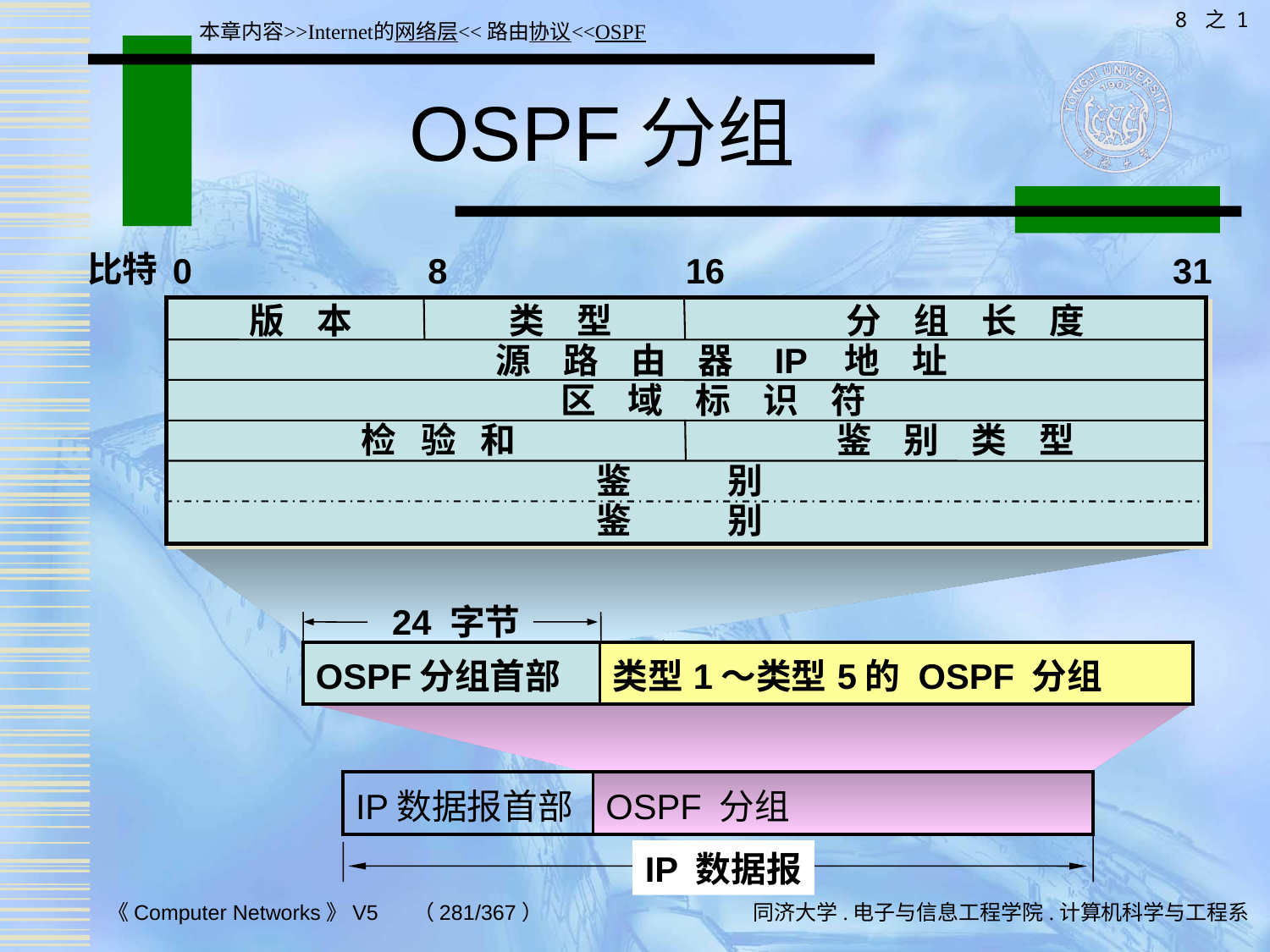

8 之 1
本章内容>>Internet的网络层<<路由协议<<OSPF
# OSPF分组
比特
0
8
16
31
版    本
类    型
分    组    长    度

源    路    由    器    IP   地    址

区    域    标    识    符

检   验   和
鉴    别    类    型

鉴            别

鉴            别

24 字节

| OSPF分组首部 | 类型1～类型5的 OSPF 分组 |
| --- | --- |

| IP数据报首部 | OSPF 分组 |
| --- | --- |

IP 数据报